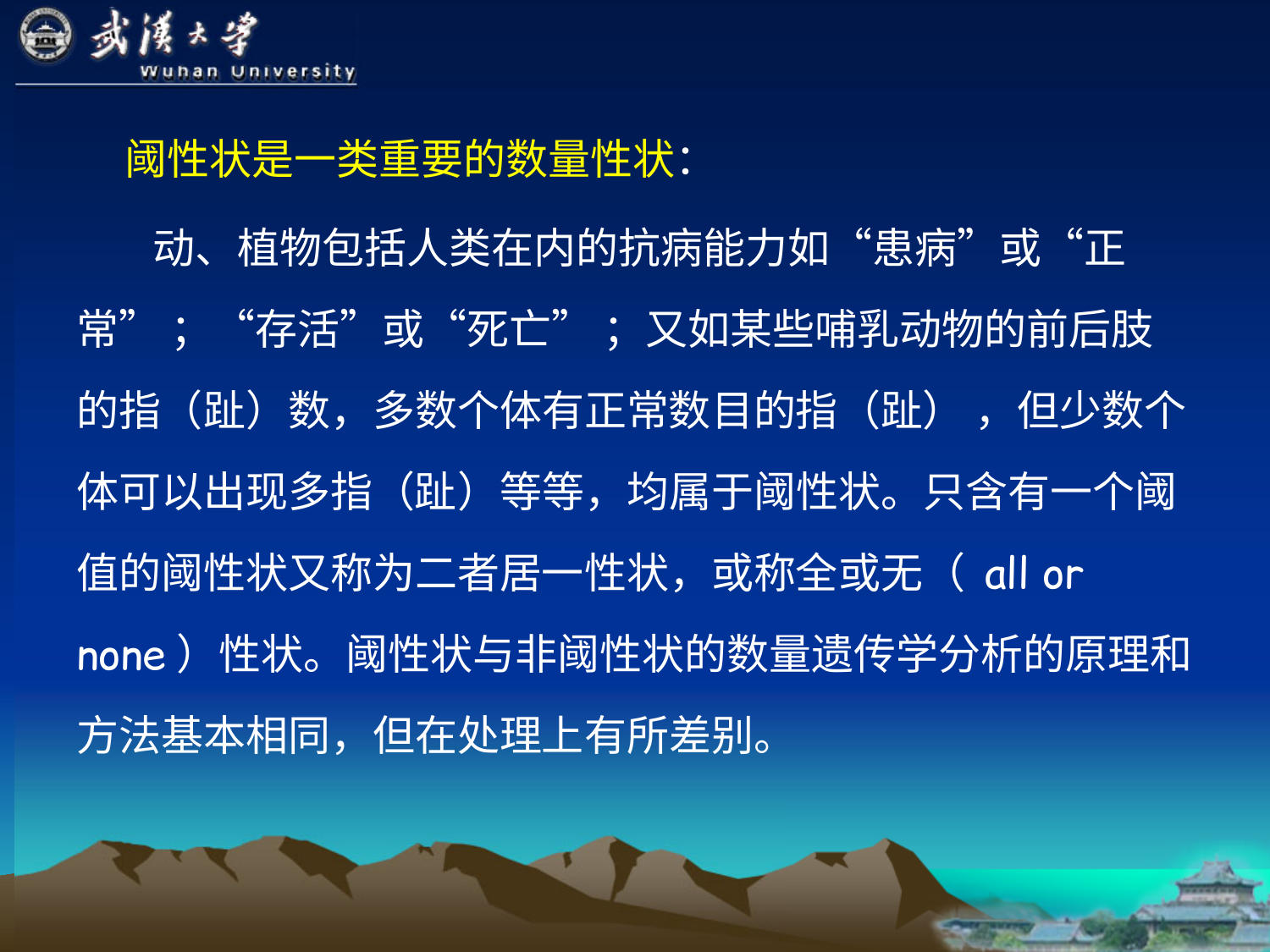

阈性状是一类重要的数量性状：
       动、植物包括人类在内的抗病能力如“患病”或“正常” ；“存活”或“死亡” ；又如某些哺乳动物的前后肢的指（趾）数，多数个体有正常数目的指（趾） ，但少数个体可以出现多指（趾）等等，均属于阈性状。只含有一个阈值的阈性状又称为二者居一性状，或称全或无（ all or none）性状。阈性状与非阈性状的数量遗传学分析的原理和方法基本相同，但在处理上有所差别。